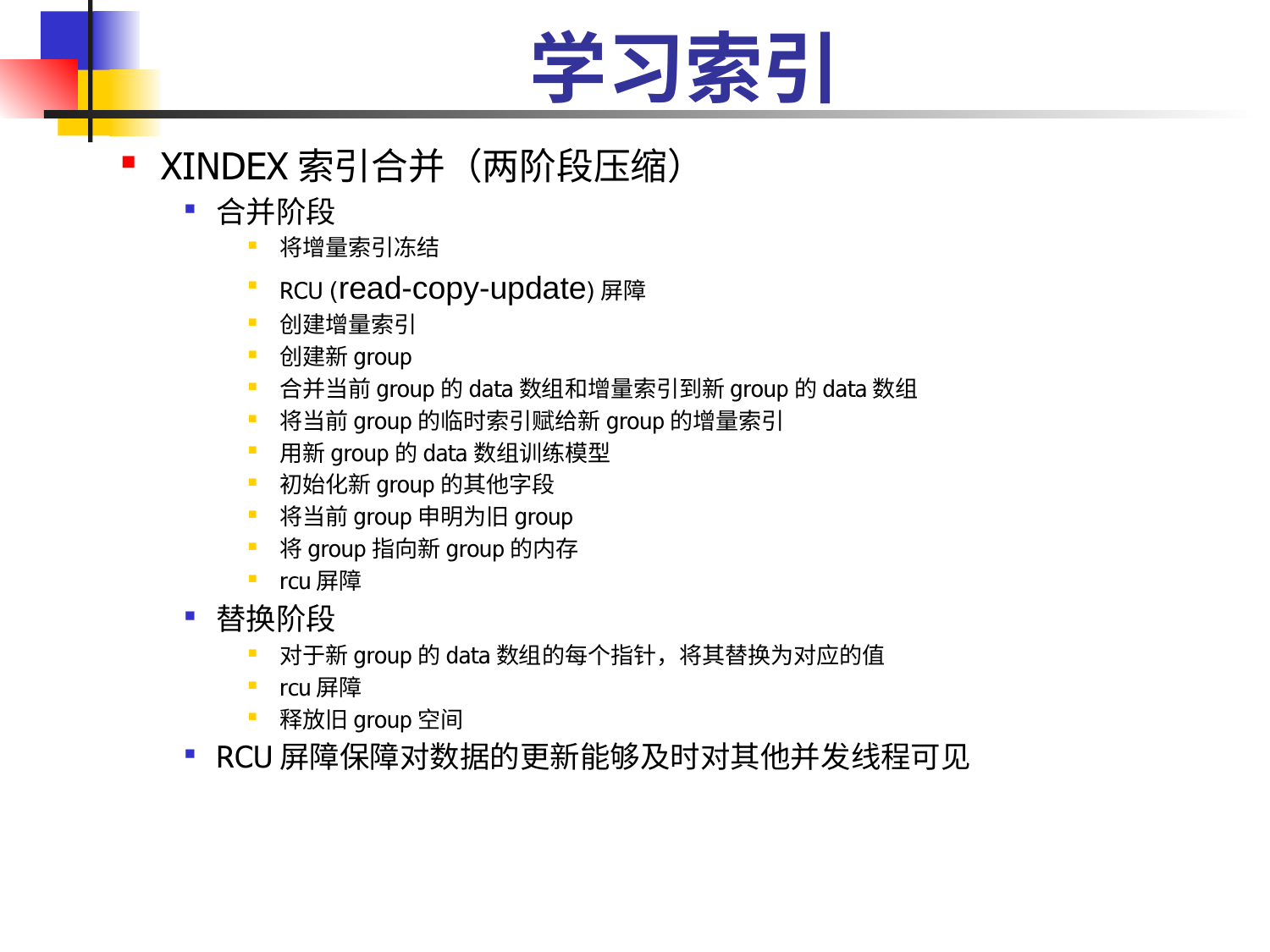

# 学习索引
XINDEX索引合并（两阶段压缩）
合并阶段
将增量索引冻结
RCU (read-copy-update)屏障
创建增量索引
创建新group
合并当前group的data数组和增量索引到新group的data数组
将当前group的临时索引赋给新group的增量索引
用新group的data数组训练模型
初始化新group的其他字段
将当前group申明为旧group
将group指向新group的内存
rcu屏障
替换阶段
对于新group的data数组的每个指针，将其替换为对应的值
rcu屏障
释放旧group空间
RCU屏障保障对数据的更新能够及时对其他并发线程可见